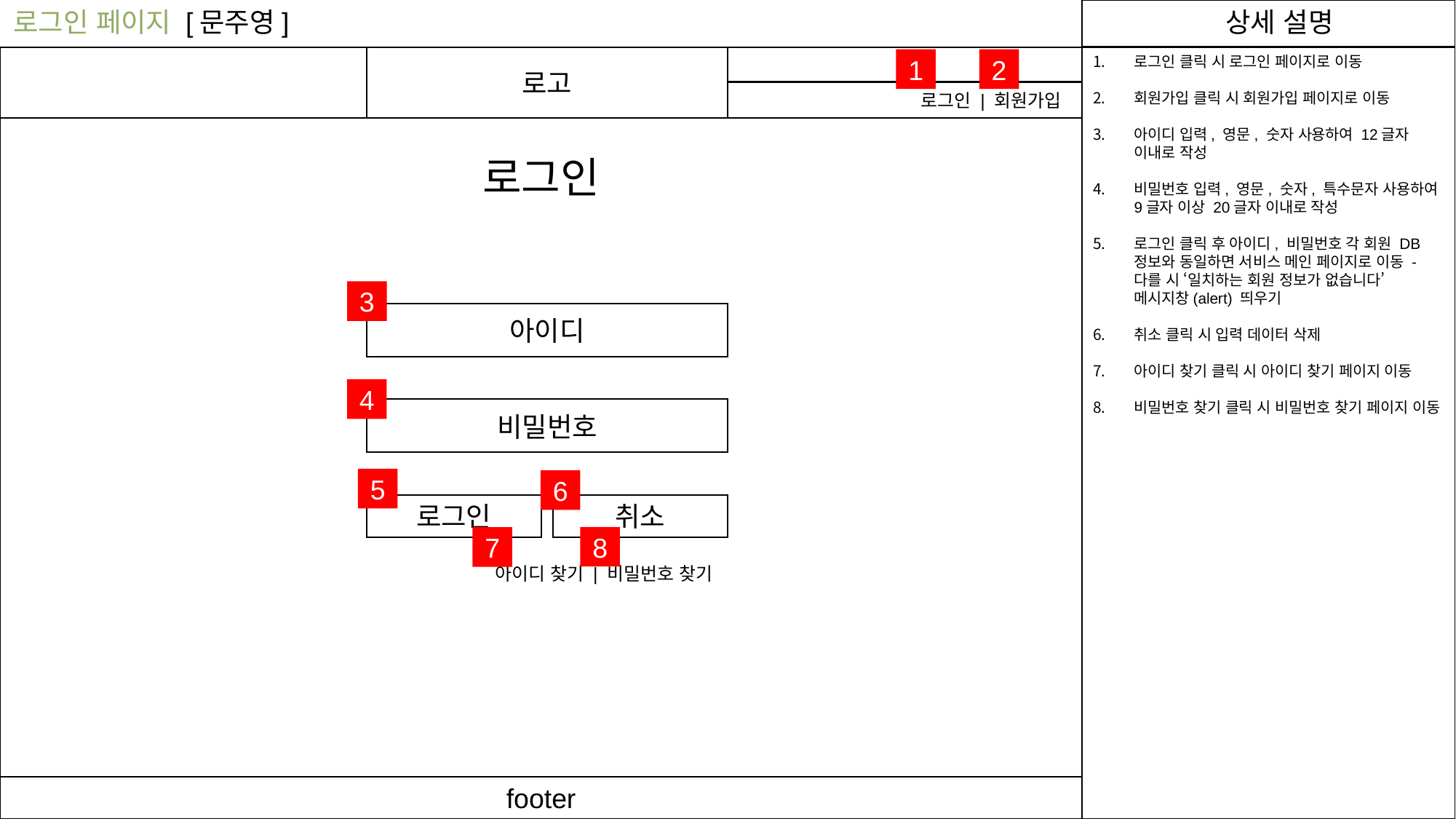

로그인 페이지 [문주영]

상세 설명

로고

로그인 클릭 시 로그인 페이지로 이동

회원가입 클릭 시 회원가입 페이지로 이동

아이디 입력, 영문, 숫자 사용하여 12글자 이내로 작성

비밀번호 입력, 영문, 숫자, 특수문자 사용하여 9글자 이상 20글자 이내로 작성

로그인 클릭 후 아이디, 비밀번호 각 회원 DB정보와 동일하면 서비스 메인 페이지로 이동 - 다를 시 ‘일치하는 회원 정보가 없습니다’ 메시지창(alert) 띄우기

취소 클릭 시 입력 데이터 삭제

아이디 찾기 클릭 시 아이디 찾기 페이지 이동

비밀번호 찾기 클릭 시 비밀번호 찾기 페이지 이동
1
2
로그인 | 회원가입

로그인
3
아이디
4
비밀번호
5
6
로그인
취소
8
7
아이디 찾기 | 비밀번호 찾기
footer